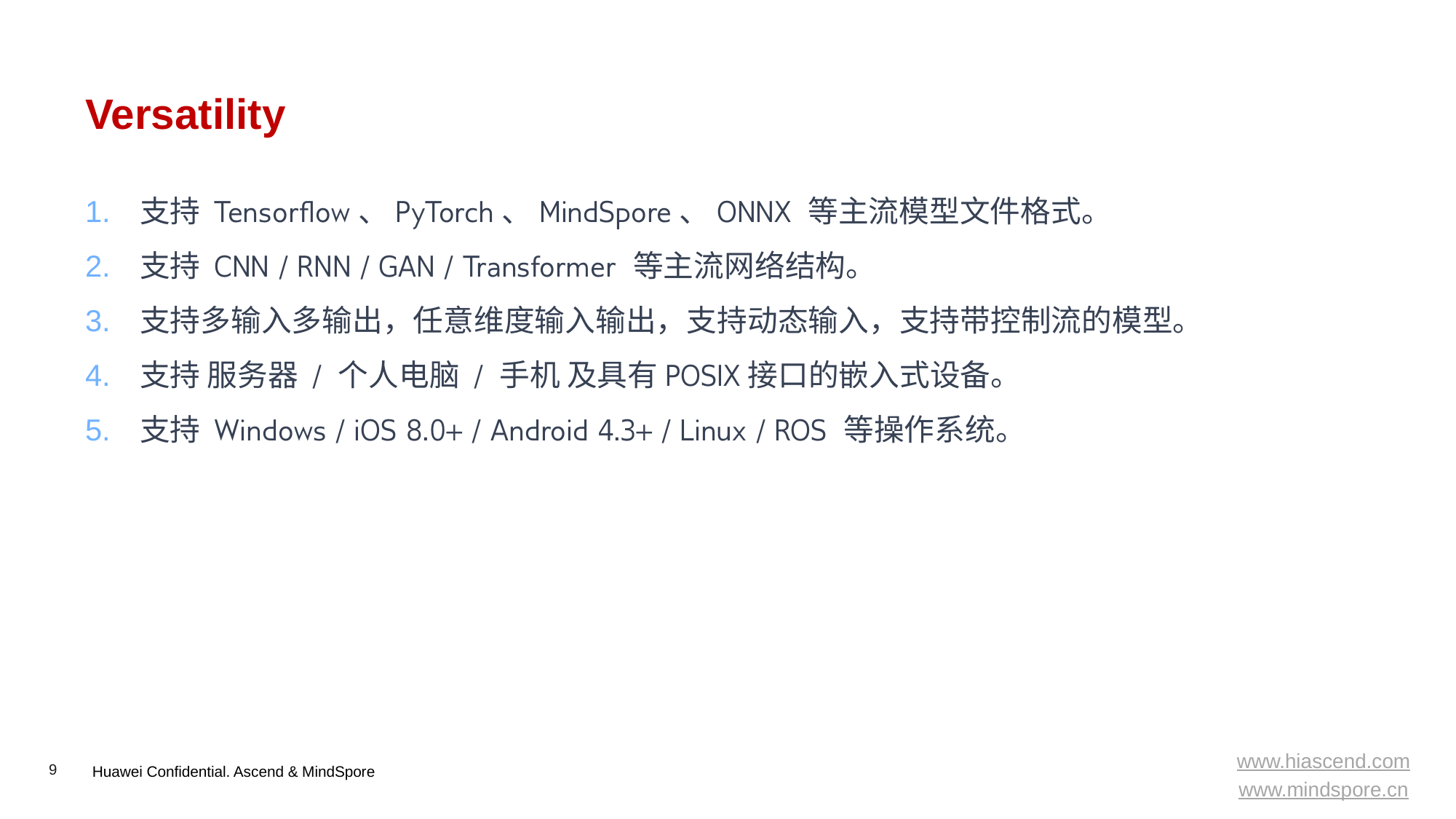

# Versatility
支持 Tensorflow、PyTorch、MindSpore、ONNX 等主流模型文件格式。
支持 CNN / RNN / GAN / Transformer 等主流网络结构。
支持多输入多输出，任意维度输入输出，支持动态输入，支持带控制流的模型。
支持 服务器 / 个人电脑 / 手机 及具有POSIX接口的嵌入式设备。
支持 Windows / iOS 8.0+ / Android 4.3+ / Linux / ROS 等操作系统。